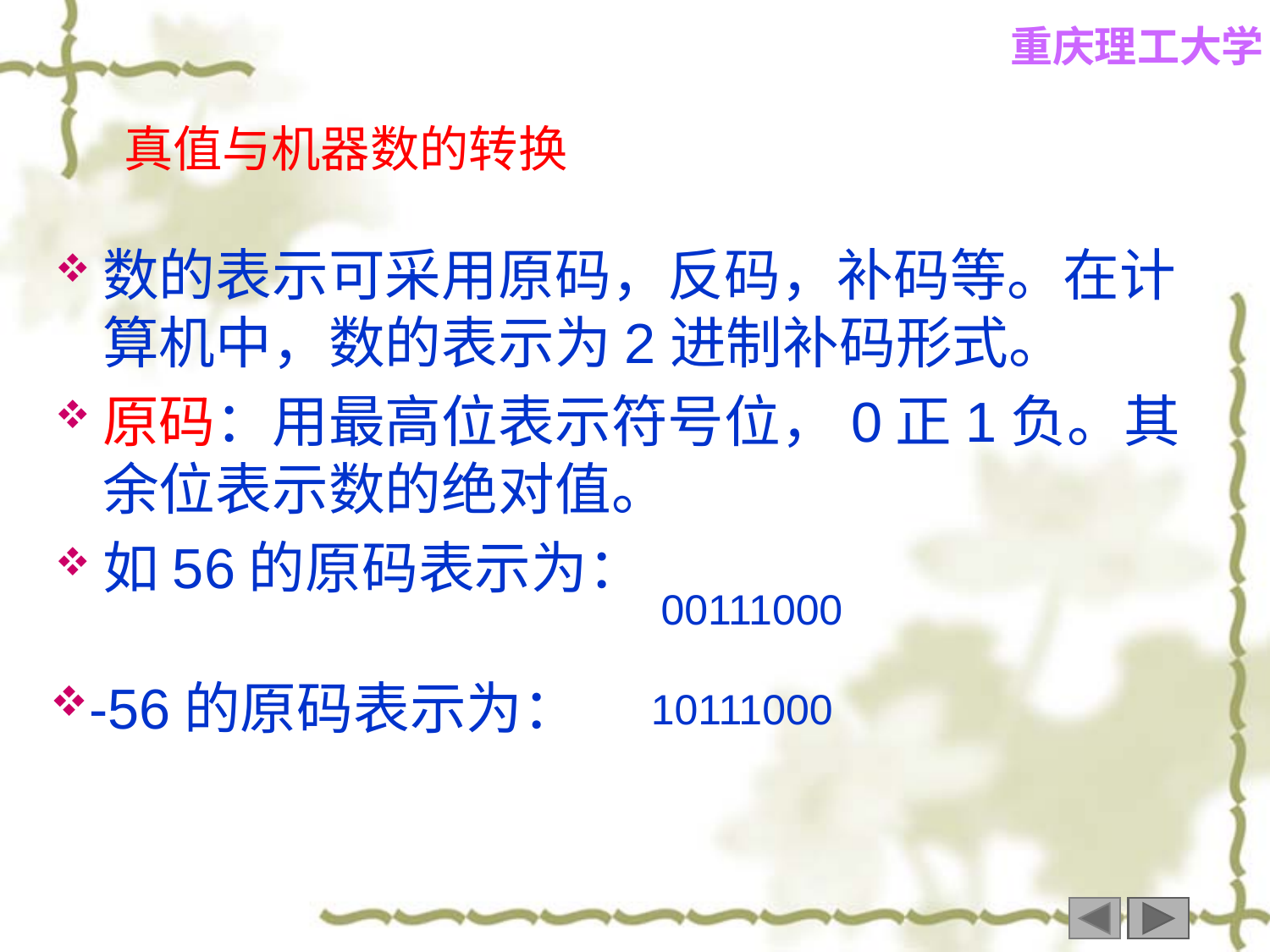

真值与机器数的转换
数的表示可采用原码，反码，补码等。在计算机中，数的表示为2进制补码形式。
原码：用最高位表示符号位，0正1负。其余位表示数的绝对值。
如56的原码表示为：
00111000
-56的原码表示为：
10111000